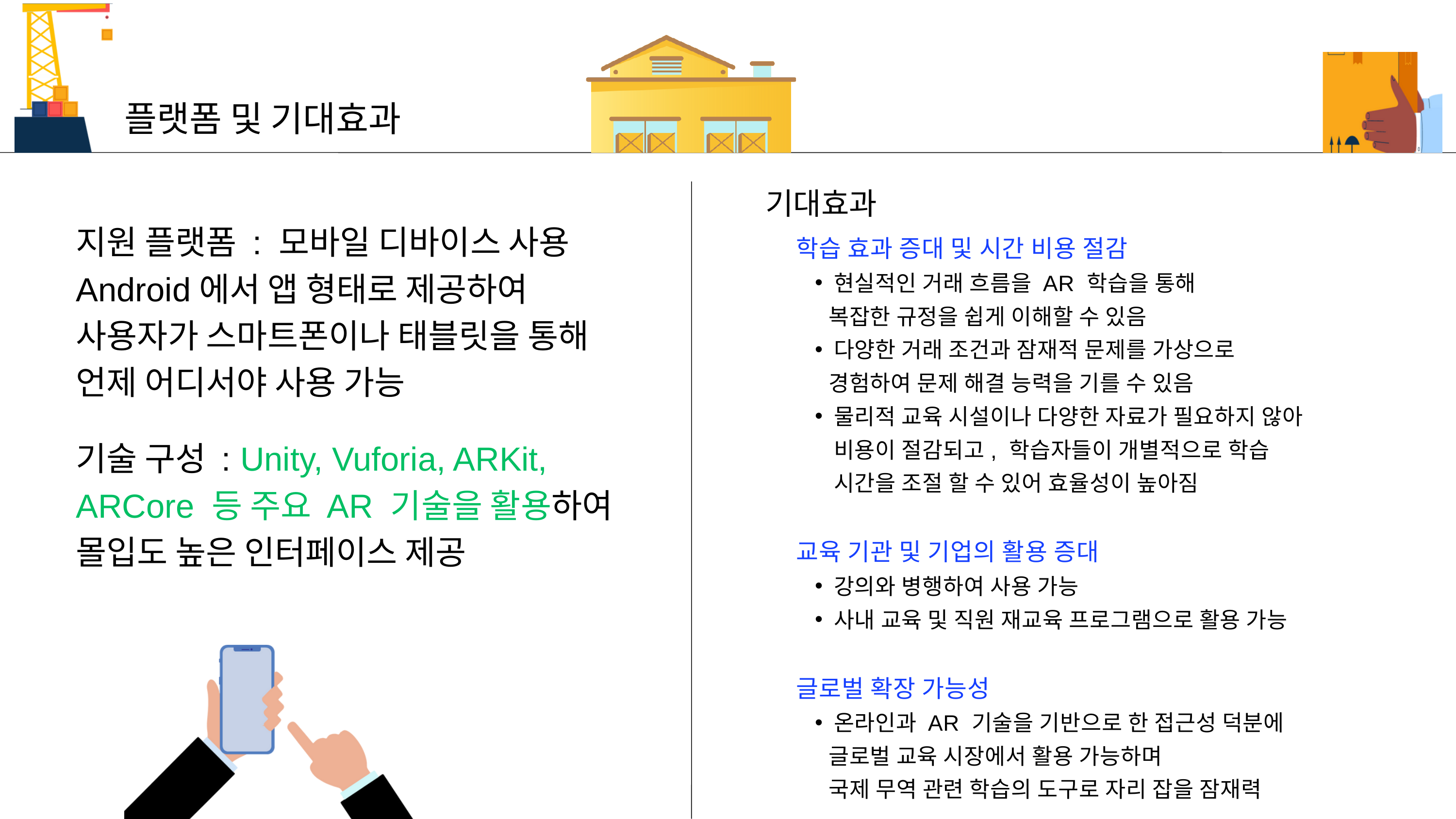

플랫폼 및 기대효과

기대효과

지원 플랫폼 : 모바일 디바이스 사용
Android에서 앱 형태로 제공하여
사용자가 스마트폰이나 태블릿을 통해 언제 어디서야 사용 가능

기술 구성 : Unity, Vuforia, ARKit, ARCore 등 주요 AR 기술을 활용하여
몰입도 높은 인터페이스 제공

학습 효과 증대 및 시간 비용 절감
현실적인 거래 흐름을 AR 학습을 통해
     복잡한 규정을 쉽게 이해할 수 있음
다양한 거래 조건과 잠재적 문제를 가상으로
     경험하여 문제 해결 능력을 기를 수 있음
물리적 교육 시설이나 다양한 자료가 필요하지 않아 비용이 절감되고, 학습자들이 개별적으로 학습 시간을 조절 할 수 있어 효율성이 높아짐

교육 기관 및 기업의 활용 증대
강의와 병행하여 사용 가능
사내 교육 및 직원 재교육 프로그램으로 활용 가능

글로벌 확장 가능성
온라인과 AR 기술을 기반으로 한 접근성 덕분에
     글로벌 교육 시장에서 활용 가능하며
     국제 무역 관련 학습의 도구로 자리 잡을 잠재력